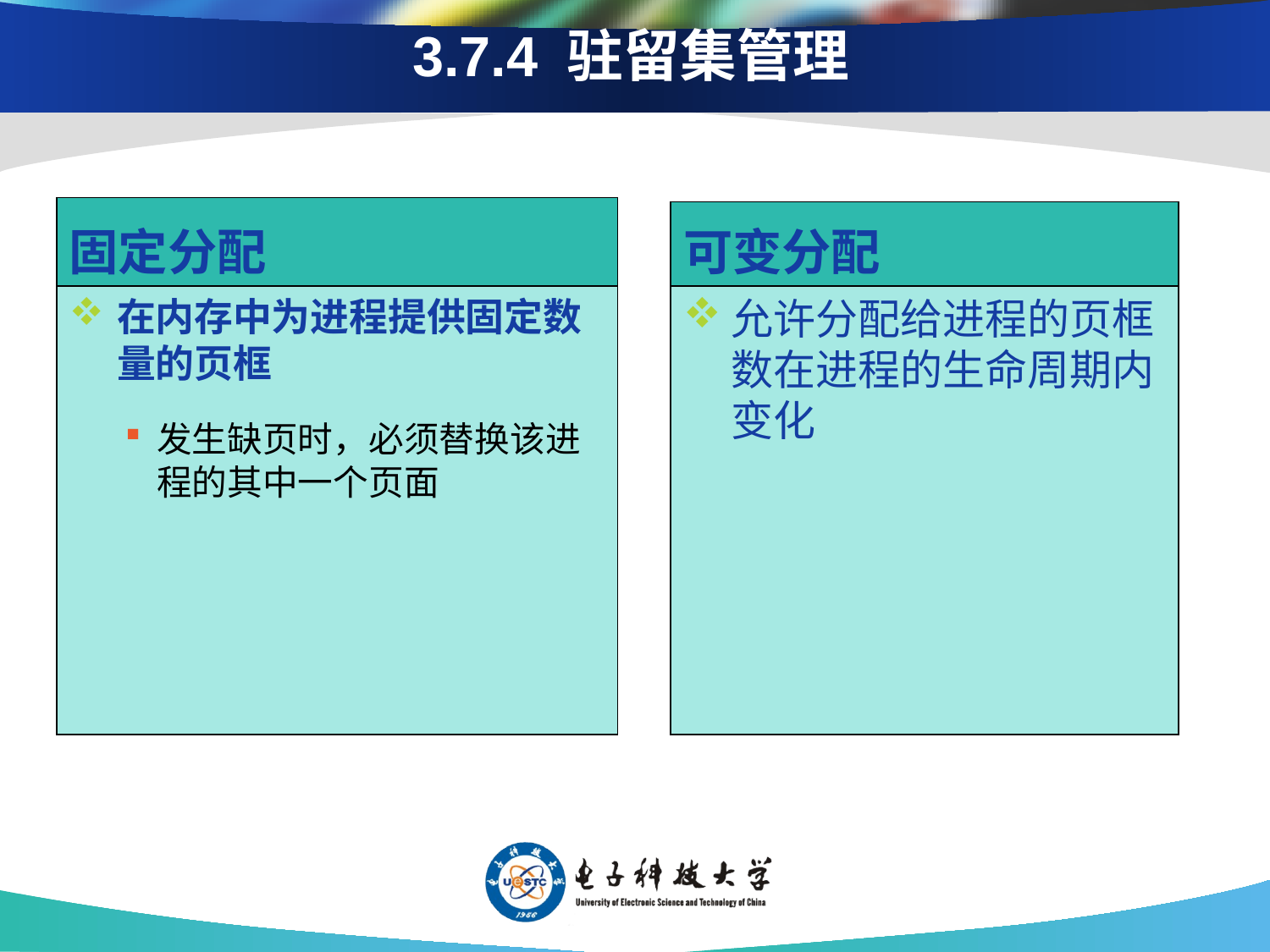

3.7.4 驻留集管理
固定分配
可变分配
在内存中为进程提供固定数量的页框
发生缺页时，必须替换该进程的其中一个页面

允许分配给进程的页框数在进程的生命周期内变化